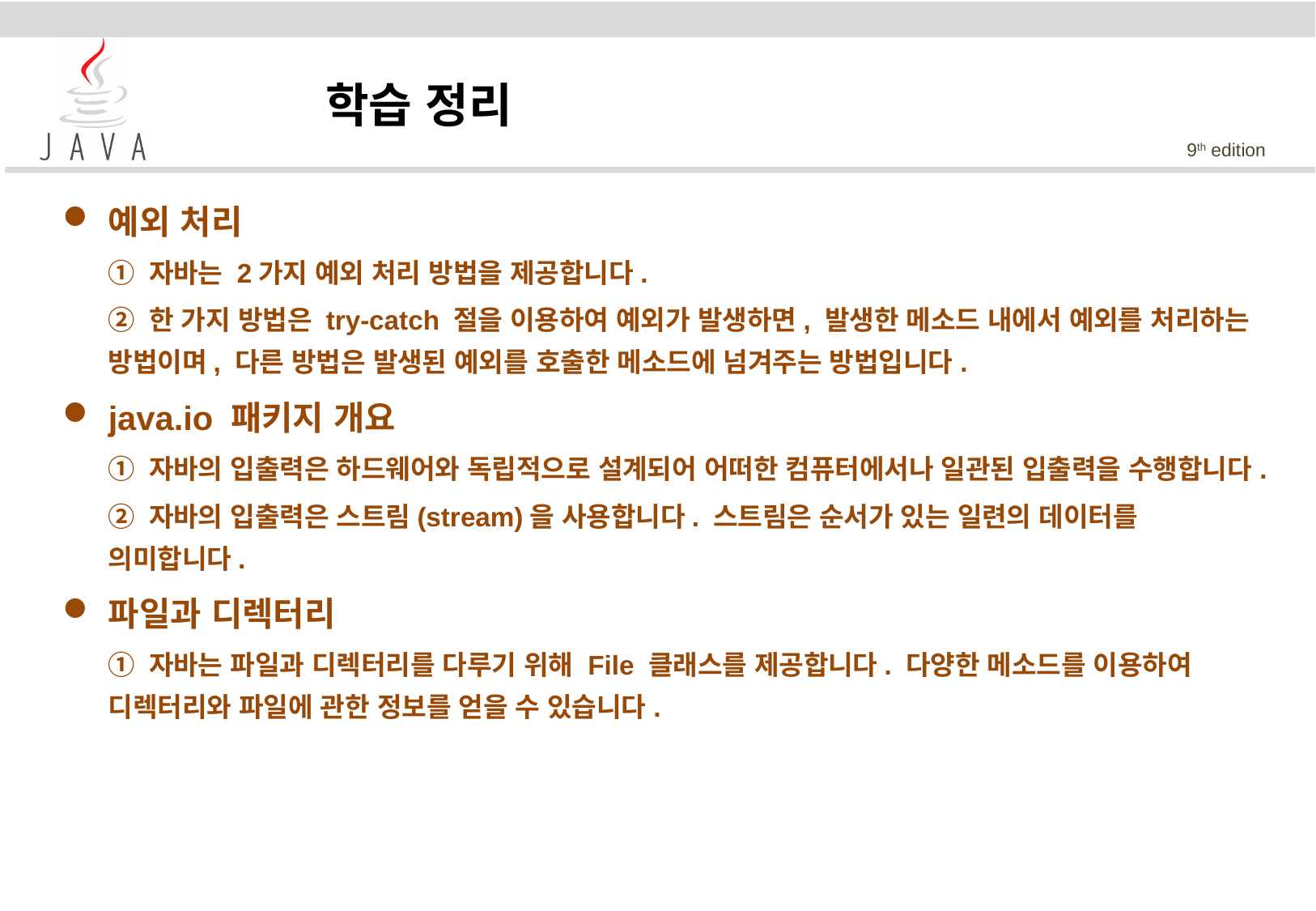

학습 정리
예외 처리
	① 자바는 2가지 예외 처리 방법을 제공합니다.
	② 한 가지 방법은 try-catch 절을 이용하여 예외가 발생하면, 발생한 메소드 내에서 예외를 처리하는 방법이며, 다른 방법은 발생된 예외를 호출한 메소드에 넘겨주는 방법입니다.
java.io 패키지 개요
	① 자바의 입출력은 하드웨어와 독립적으로 설계되어 어떠한 컴퓨터에서나 일관된 입출력을 수행합니다.
	② 자바의 입출력은 스트림(stream)을 사용합니다. 스트림은 순서가 있는 일련의 데이터를 의미합니다.
파일과 디렉터리
	① 자바는 파일과 디렉터리를 다루기 위해 File 클래스를 제공합니다. 다양한 메소드를 이용하여 디렉터리와 파일에 관한 정보를 얻을 수 있습니다.